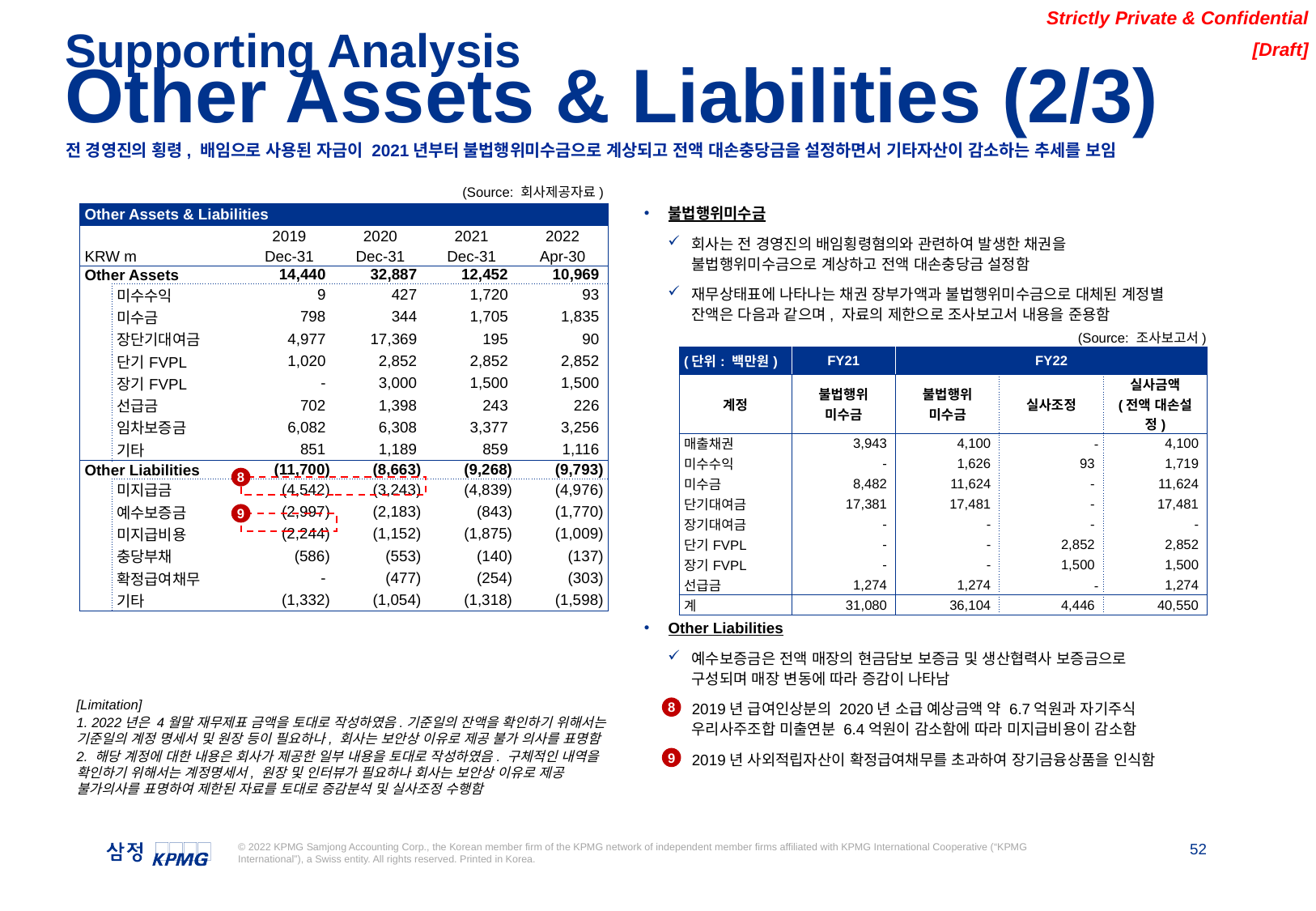

Supporting Analysis
Other Assets & Liabilities (2/3)
전 경영진의 횡령, 배임으로 사용된 자금이 2021년부터 불법행위미수금으로 계상되고 전액 대손충당금을 설정하면서 기타자산이 감소하는 추세를 보임
(Source: 회사제공자료)
불법행위미수금
회사는 전 경영진의 배임횡령혐의와 관련하여 발생한 채권을 불법행위미수금으로 계상하고 전액 대손충당금 설정함
재무상태표에 나타나는 채권 장부가액과 불법행위미수금으로 대체된 계정별 잔액은 다음과 같으며, 자료의 제한으로 조사보고서 내용을 준용함

Other Liabilities
예수보증금은 전액 매장의 현금담보 보증금 및 생산협력사 보증금으로 구성되며 매장 변동에 따라 증감이 나타남
2019년 급여인상분의 2020년 소급 예상금액 약 6.7억원과 자기주식 우리사주조합 미출연분 6.4억원이 감소함에 따라 미지급비용이 감소함
2019년 사외적립자산이 확정급여채무를 초과하여 장기금융상품을 인식함

| Other Assets & Liabilities |  |  |  |  |  |  |
| --- | --- | --- | --- | --- | --- | --- |
|  |  |  | 2019 | 2020 | 2021 | 2022 |
| KRW m |  |  | Dec-31 | Dec-31 | Dec-31 | Apr-30 |
| Other Assets |  |  | 14,440 | 32,887 | 12,452 | 10,969 |
|  | 미수수익 |  | 9 | 427 | 1,720 | 93 |
|  | 미수금 |  | 798 | 344 | 1,705 | 1,835 |
|  | 장단기대여금 |  | 4,977 | 17,369 | 195 | 90 |
|  | 단기FVPL |  | 1,020 | 2,852 | 2,852 | 2,852 |
|  | 장기FVPL |  | - | 3,000 | 1,500 | 1,500 |
|  | 선급금 |  | 702 | 1,398 | 243 | 226 |
|  | 임차보증금 |  | 6,082 | 6,308 | 3,377 | 3,256 |
|  | 기타 |  | 851 | 1,189 | 859 | 1,116 |
| Other Liabilities |  |  | (11,700) | (8,663) | (9,268) | (9,793) |
|  | 미지급금 |  | (4,542) | (3,243) | (4,839) | (4,976) |
|  | 예수보증금 |  | (2,997) | (2,183) | (843) | (1,770) |
|  | 미지급비용 |  | (2,244) | (1,152) | (1,875) | (1,009) |
|  | 충당부채 |  | (586) | (553) | (140) | (137) |
|  | 확정급여채무 |  | - | (477) | (254) | (303) |
|  | 기타 |  | (1,332) | (1,054) | (1,318) | (1,598) |
(Source: 조사보고서)
| (단위: 백만원) | FY21 | FY22 |  |  |
| --- | --- | --- | --- | --- |
| 계정 | 불법행위 미수금 | 불법행위 미수금 | 실사조정 | 실사금액 (전액 대손설정) |
| 매출채권 | 3,943 | 4,100 | - | 4,100 |
| 미수수익 | - | 1,626 | 93 | 1,719 |
| 미수금 | 8,482 | 11,624 | - | 11,624 |
| 단기대여금 | 17,381 | 17,481 | - | 17,481 |
| 장기대여금 | - | - | - | - |
| 단기FVPL | - | - | 2,852 | 2,852 |
| 장기FVPL | - | - | 1,500 | 1,500 |
| 선급금 | 1,274 | 1,274 | - | 1,274 |
| 계 | 31,080 | 36,104 | 4,446 | 40,550 |
8

9

[Limitation]
1. 2022년은 4월말 재무제표 금액을 토대로 작성하였음.기준일의 잔액을 확인하기 위해서는 기준일의 계정 명세서 및 원장 등이 필요하나, 회사는 보안상 이유로 제공 불가 의사를 표명함
2. 해당 계정에 대한 내용은 회사가 제공한 일부 내용을 토대로 작성하였음. 구체적인 내역을 확인하기 위해서는 계정명세서, 원장 및 인터뷰가 필요하나 회사는 보안상 이유로 제공 불가의사를 표명하여 제한된 자료를 토대로 증감분석 및 실사조정 수행함
8
9